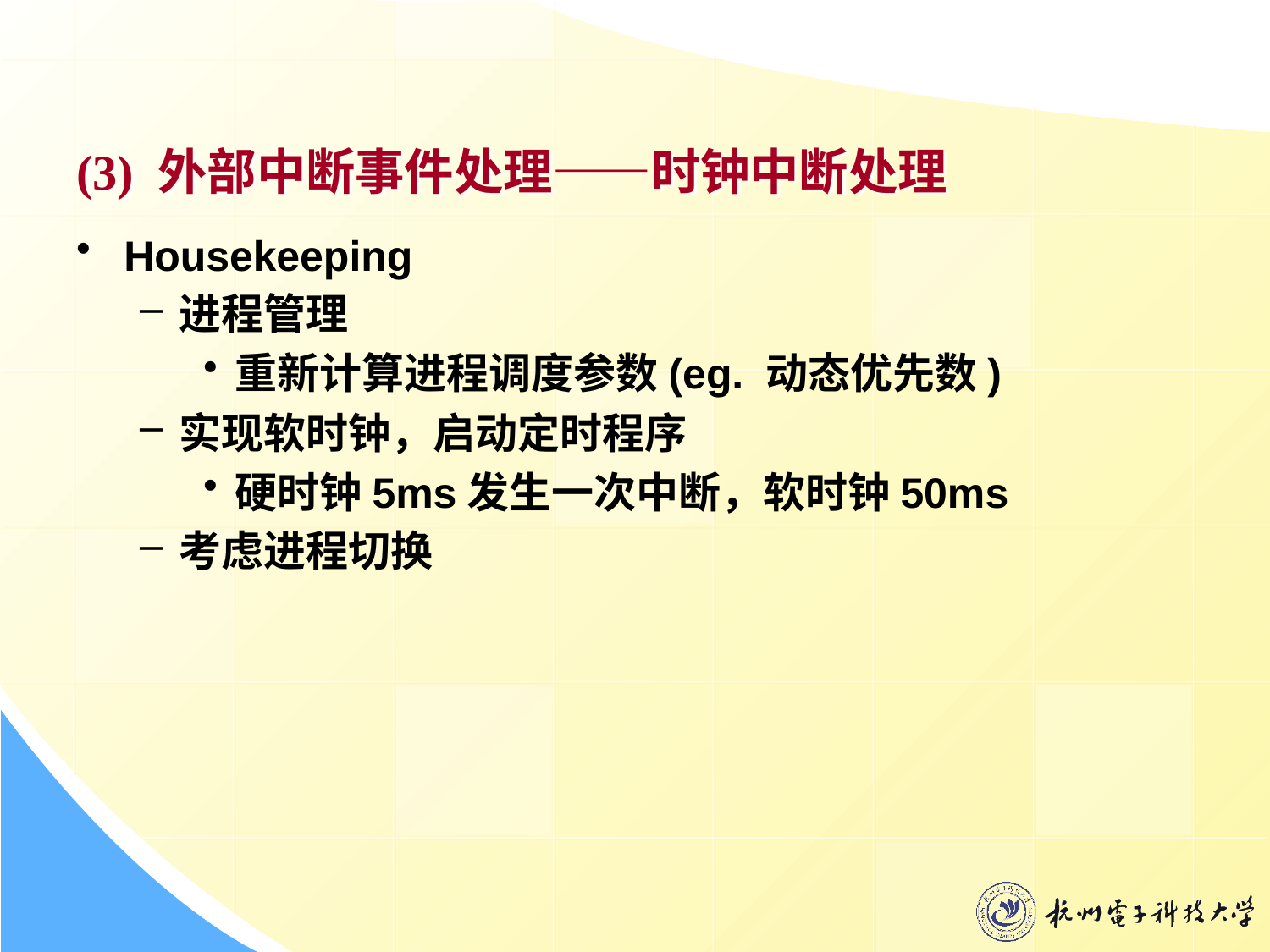

# (3) 外部中断事件处理——时钟中断处理
Housekeeping
进程管理
重新计算进程调度参数(eg. 动态优先数)
实现软时钟，启动定时程序
硬时钟5ms发生一次中断，软时钟50ms
考虑进程切换